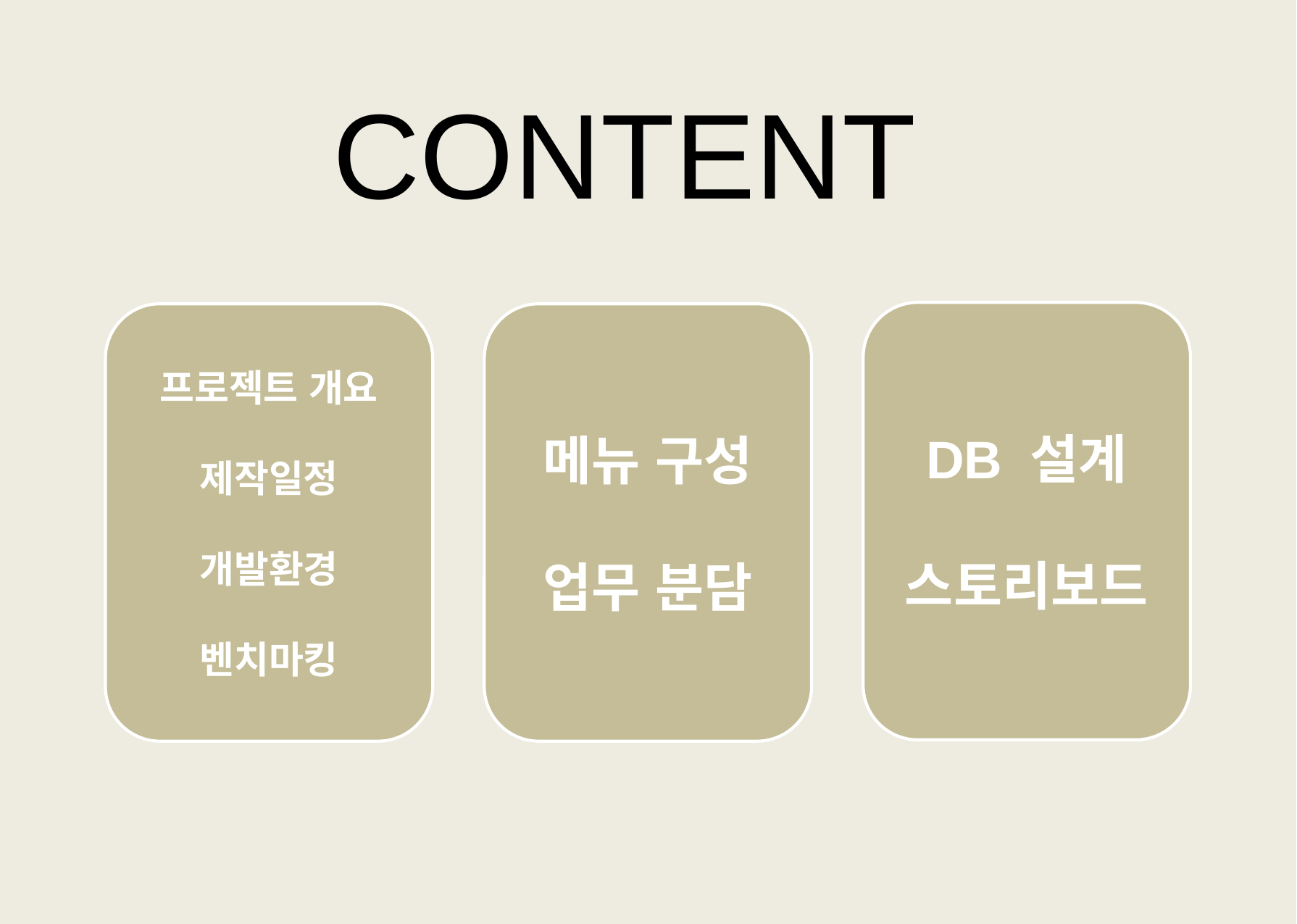

CONTENT
DB 설계

스토리보드
프로젝트 개요

제작일정

개발환경

벤치마킹
메뉴 구성

업무 분담